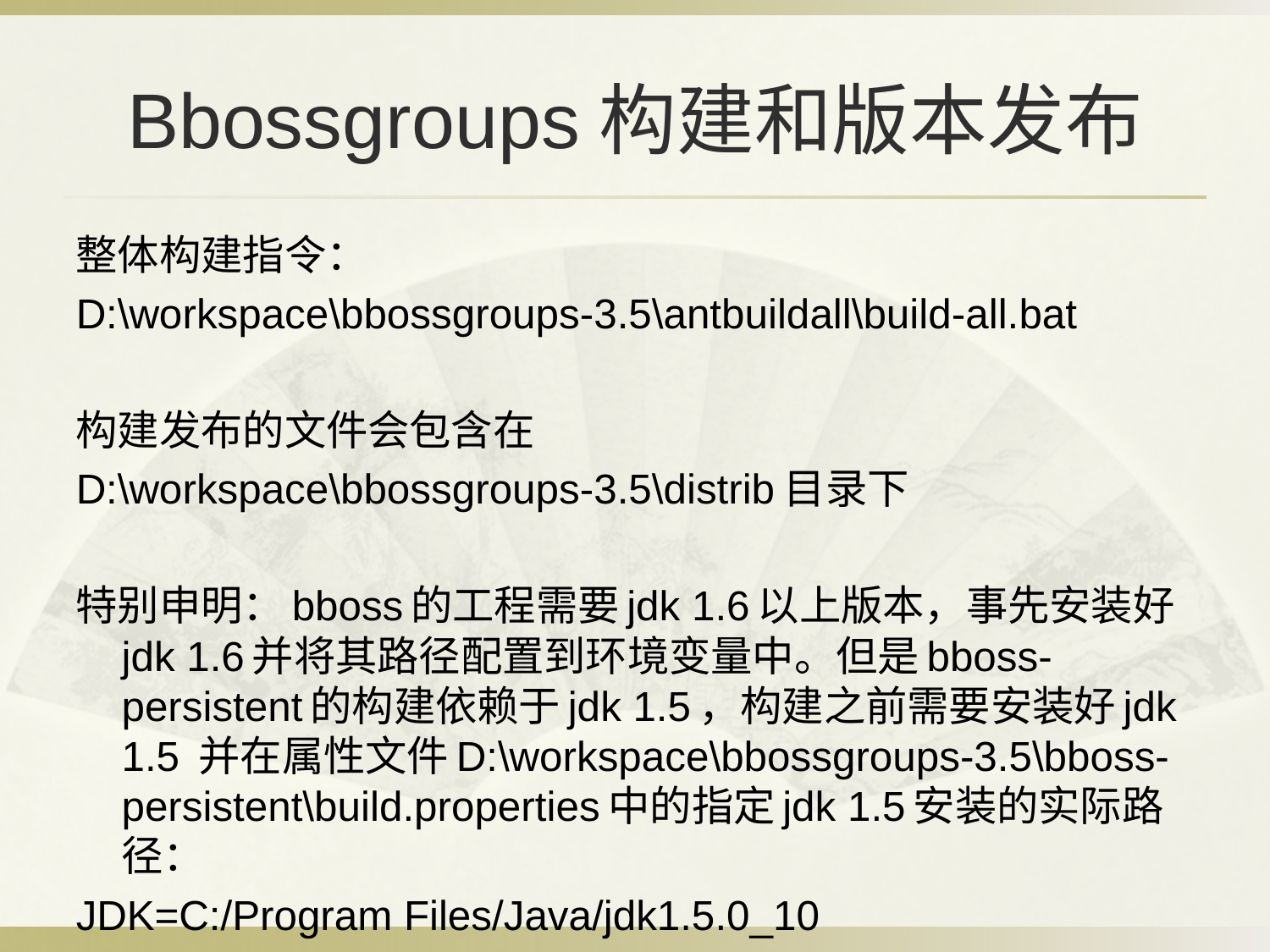

# Bbossgroups构建和版本发布
整体构建指令：
D:\workspace\bbossgroups-3.5\antbuildall\build-all.bat

构建发布的文件会包含在
D:\workspace\bbossgroups-3.5\distrib目录下

特别申明：bboss的工程需要jdk 1.6以上版本，事先安装好jdk 1.6并将其路径配置到环境变量中。但是bboss-persistent的构建依赖于jdk 1.5，构建之前需要安装好jdk 1.5 并在属性文件D:\workspace\bbossgroups-3.5\bboss-persistent\build.properties中的指定jdk 1.5安装的实际路径：
JDK=C:/Program Files/Java/jdk1.5.0_10